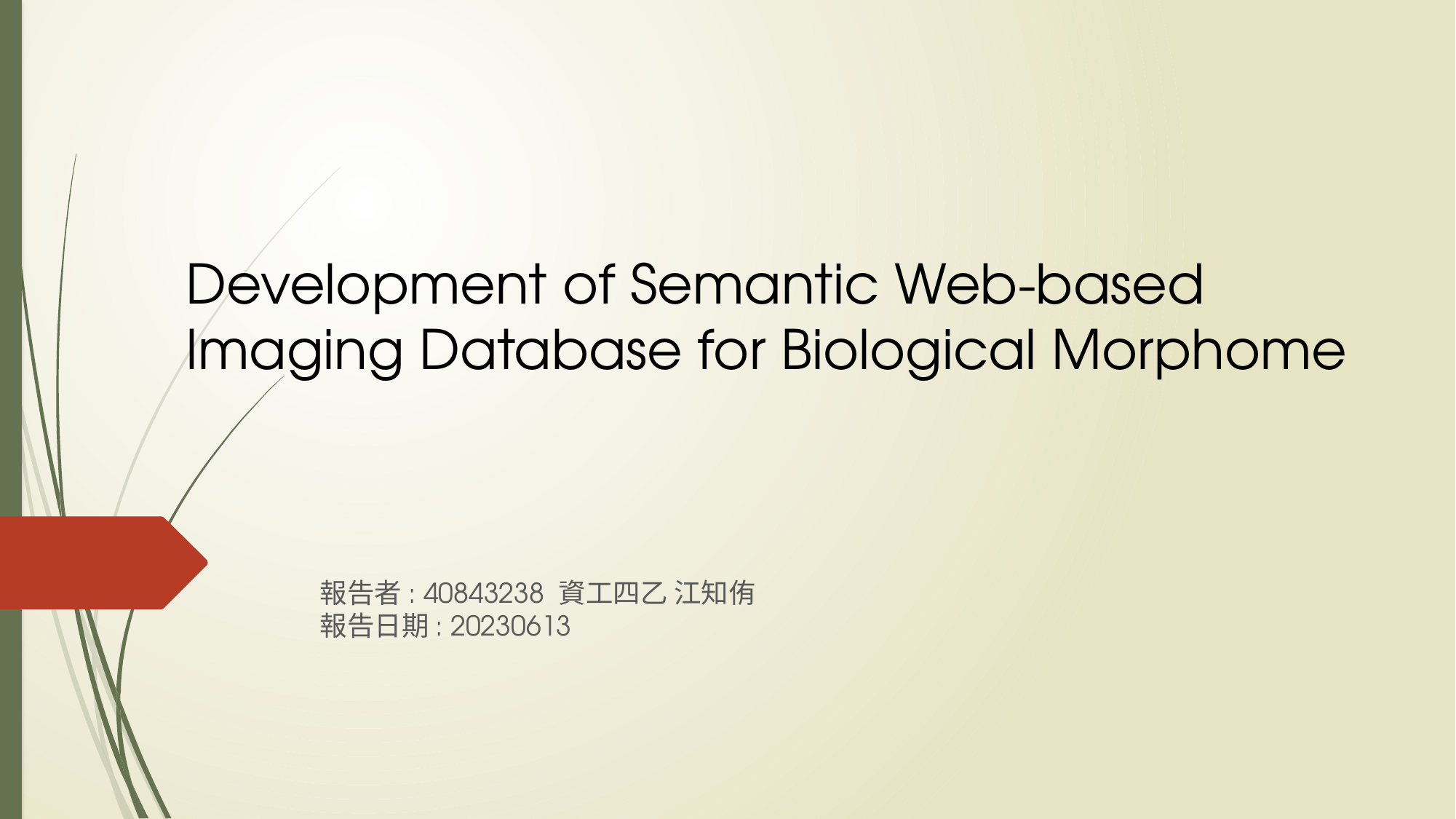

# Development of Semantic Web-based Imaging Database for Biological Morphome
報告者: 40843238 資工四乙 江知侑
報告日期: 20230613